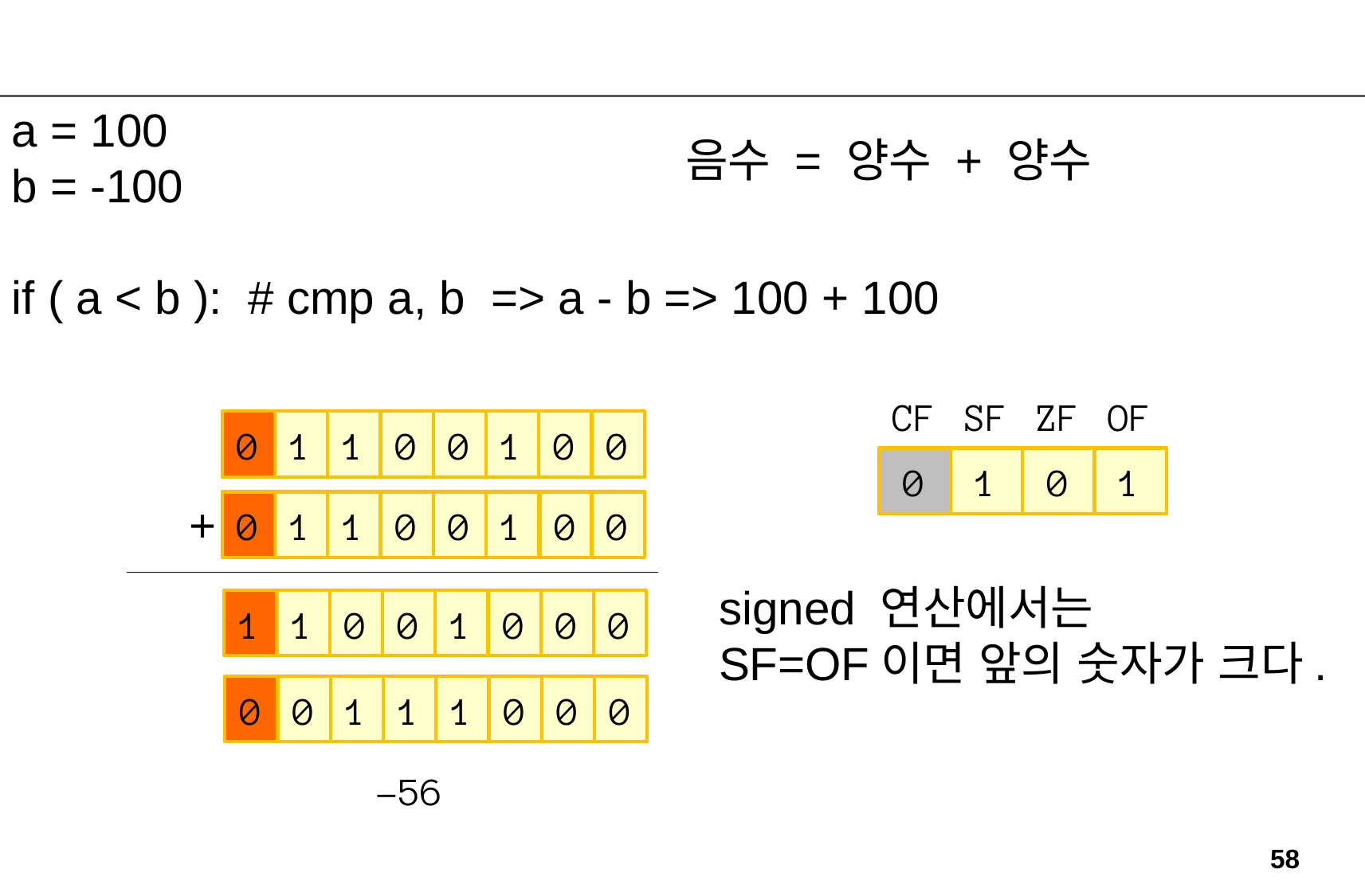

a = 100
b = -100

if ( a < b ):  # cmp a, b  => a - b => 100 + 100

음수 = 양수 + 양수
CF
SF
ZF
OF
0
1
1
0
0
1
0
0
0
1
0
1
+
0
1
1
0
0
1
0
0
signed 연산에서는
SF=OF이면 앞의 숫자가 크다.
1
1
0
0
1
0
0
0
0
0
1
1
1
0
0
0
-56